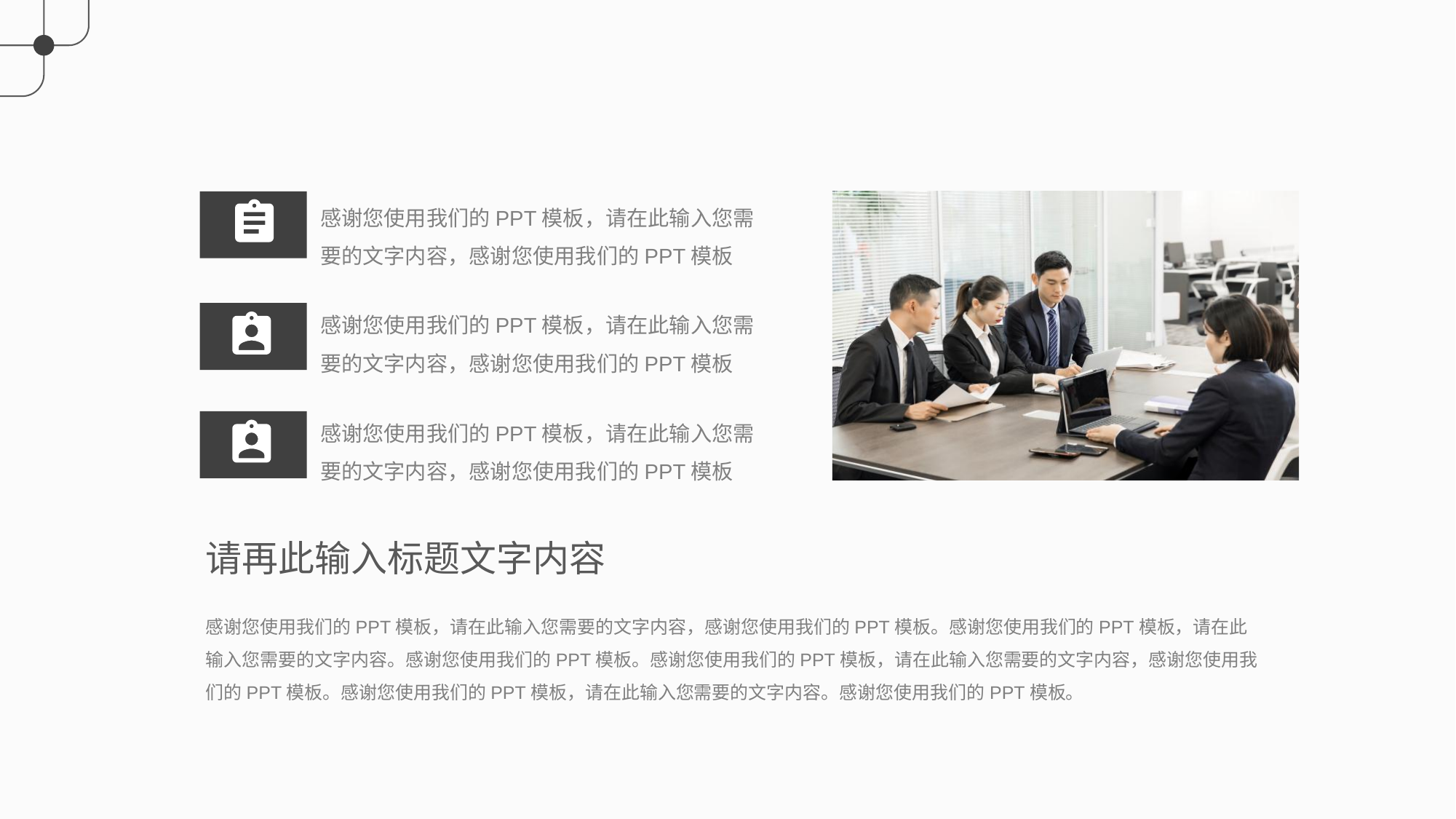

感谢您使用我们的PPT模板，请在此输入您需要的文字内容，感谢您使用我们的PPT模板

感谢您使用我们的PPT模板，请在此输入您需要的文字内容，感谢您使用我们的PPT模板

感谢您使用我们的PPT模板，请在此输入您需要的文字内容，感谢您使用我们的PPT模板

请再此输入标题文字内容
感谢您使用我们的PPT模板，请在此输入您需要的文字内容，感谢您使用我们的PPT模板。感谢您使用我们的PPT模板，请在此输入您需要的文字内容。感谢您使用我们的PPT模板。感谢您使用我们的PPT模板，请在此输入您需要的文字内容，感谢您使用我们的PPT模板。感谢您使用我们的PPT模板，请在此输入您需要的文字内容。感谢您使用我们的PPT模板。